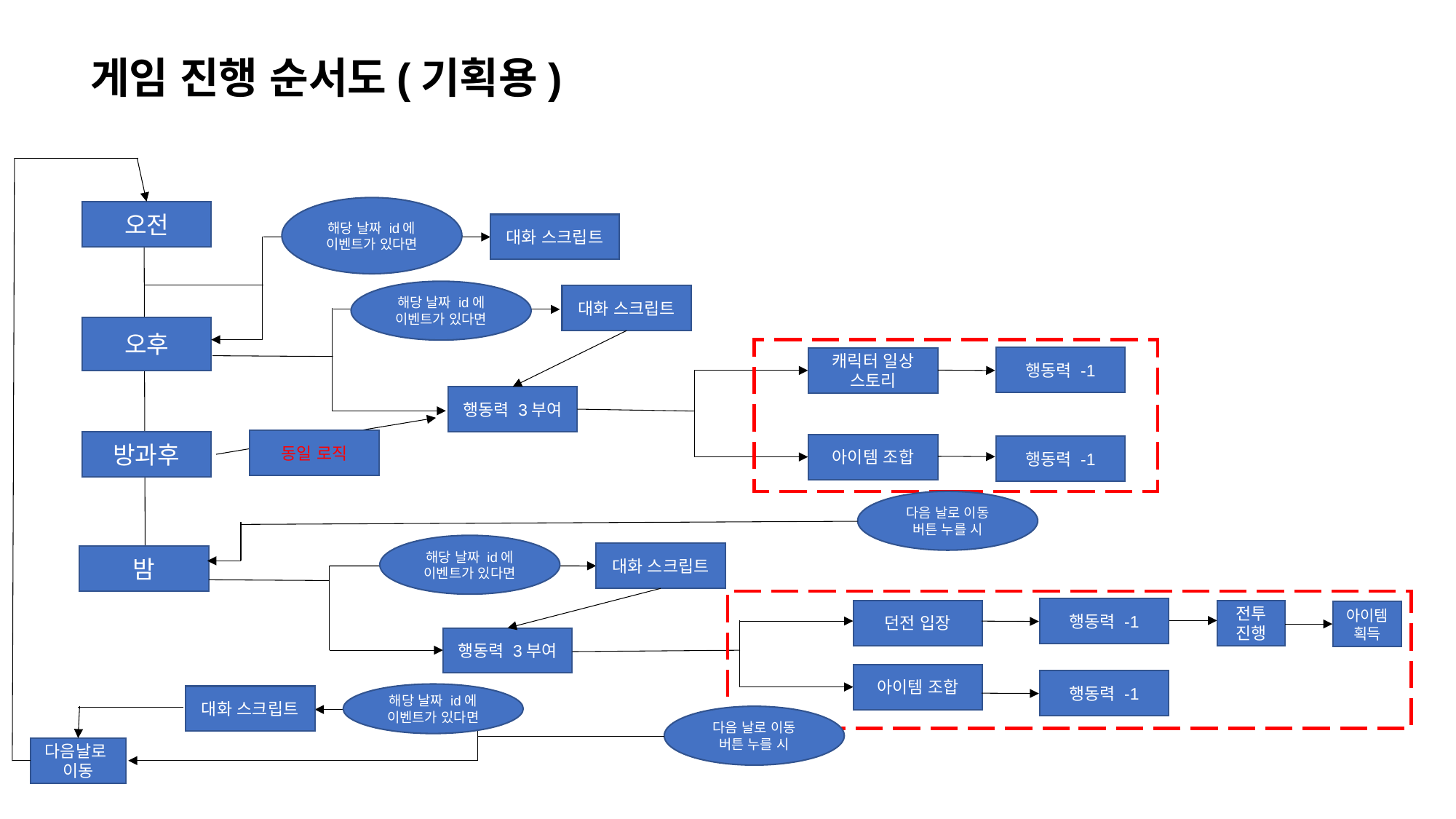

게임 진행 순서도(기획용)
해당 날짜 id에 이벤트가 있다면
오전
대화 스크립트
해당 날짜 id에 이벤트가 있다면
대화 스크립트
오후

행동력 -1
캐릭터 일상 스토리
행동력 3부여
동일 로직
방과후
아이템 조합
행동력 -1
다음 날로 이동 버튼 누를 시
해당 날짜 id에 이벤트가 있다면
대화 스크립트
밤

행동력 -1
전투 진행
던전 입장
아이템 획득
행동력 3부여
아이템 조합
행동력 -1
해당 날짜 id에 이벤트가 있다면
대화 스크립트
다음 날로 이동 버튼 누를 시
다음날로
이동